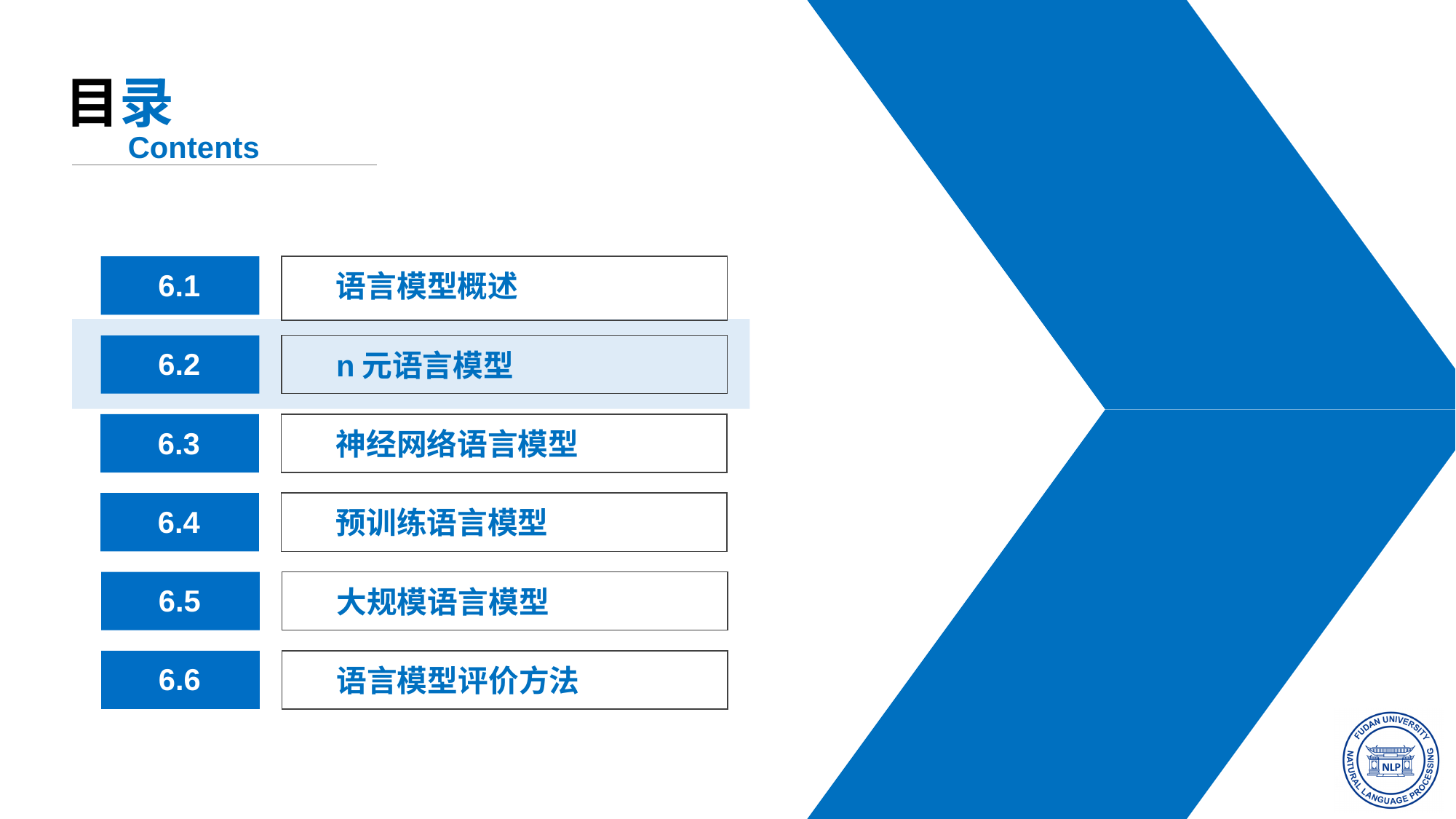

目录
Contents

语言模型概述

6.1

6.2

n元语言模型

6.3

神经网络语言模型

6.4

预训练语言模型

6.5

大规模语言模型

6.6

语言模型评价方法
8